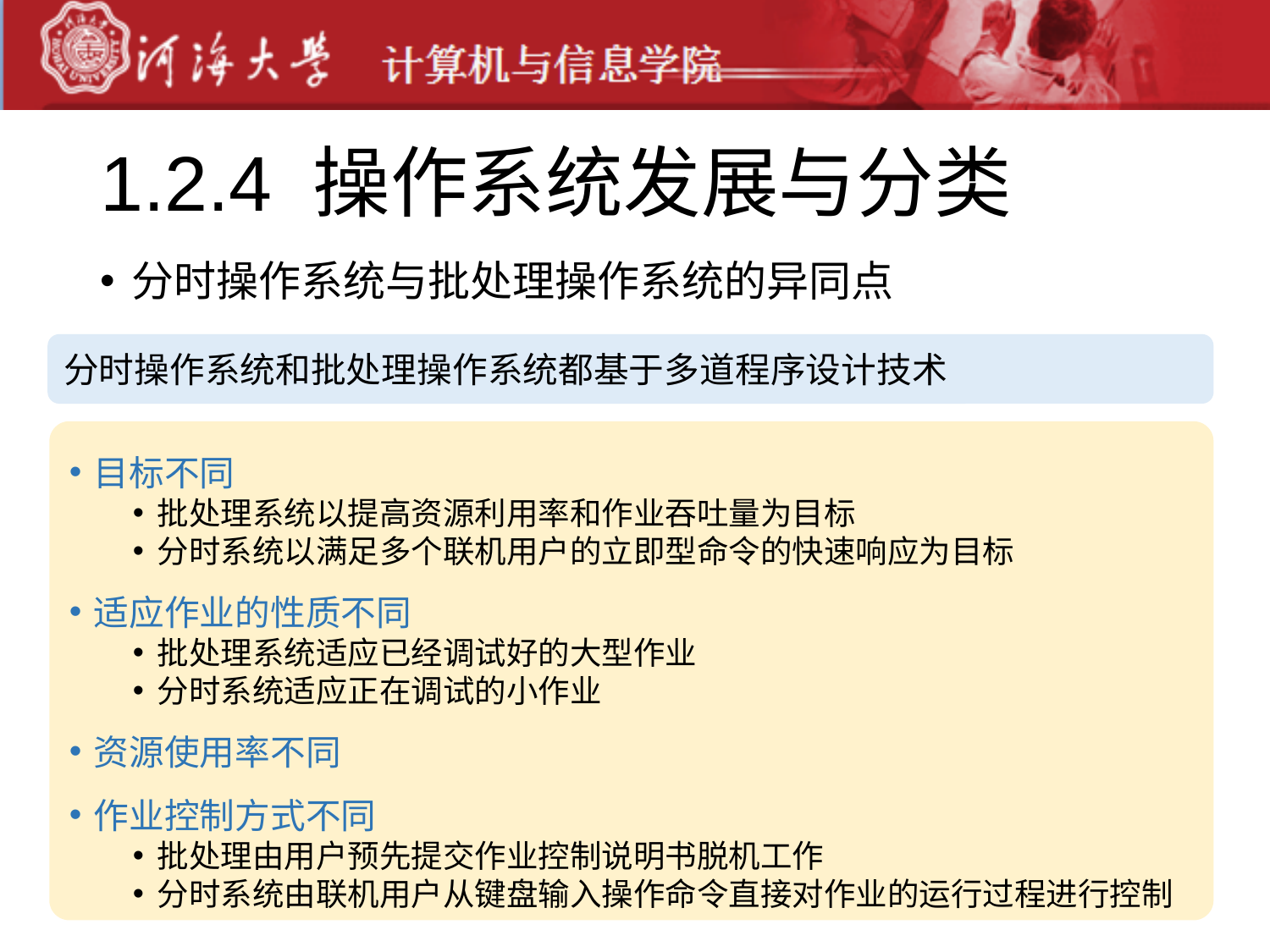

# 1.2.4 操作系统发展与分类
分时操作系统与批处理操作系统的异同点
分时操作系统和批处理操作系统都基于多道程序设计技术
目标不同
批处理系统以提高资源利用率和作业吞吐量为目标
分时系统以满足多个联机用户的立即型命令的快速响应为目标
适应作业的性质不同
批处理系统适应已经调试好的大型作业
分时系统适应正在调试的小作业
资源使用率不同
作业控制方式不同
批处理由用户预先提交作业控制说明书脱机工作
分时系统由联机用户从键盘输入操作命令直接对作业的运行过程进行控制